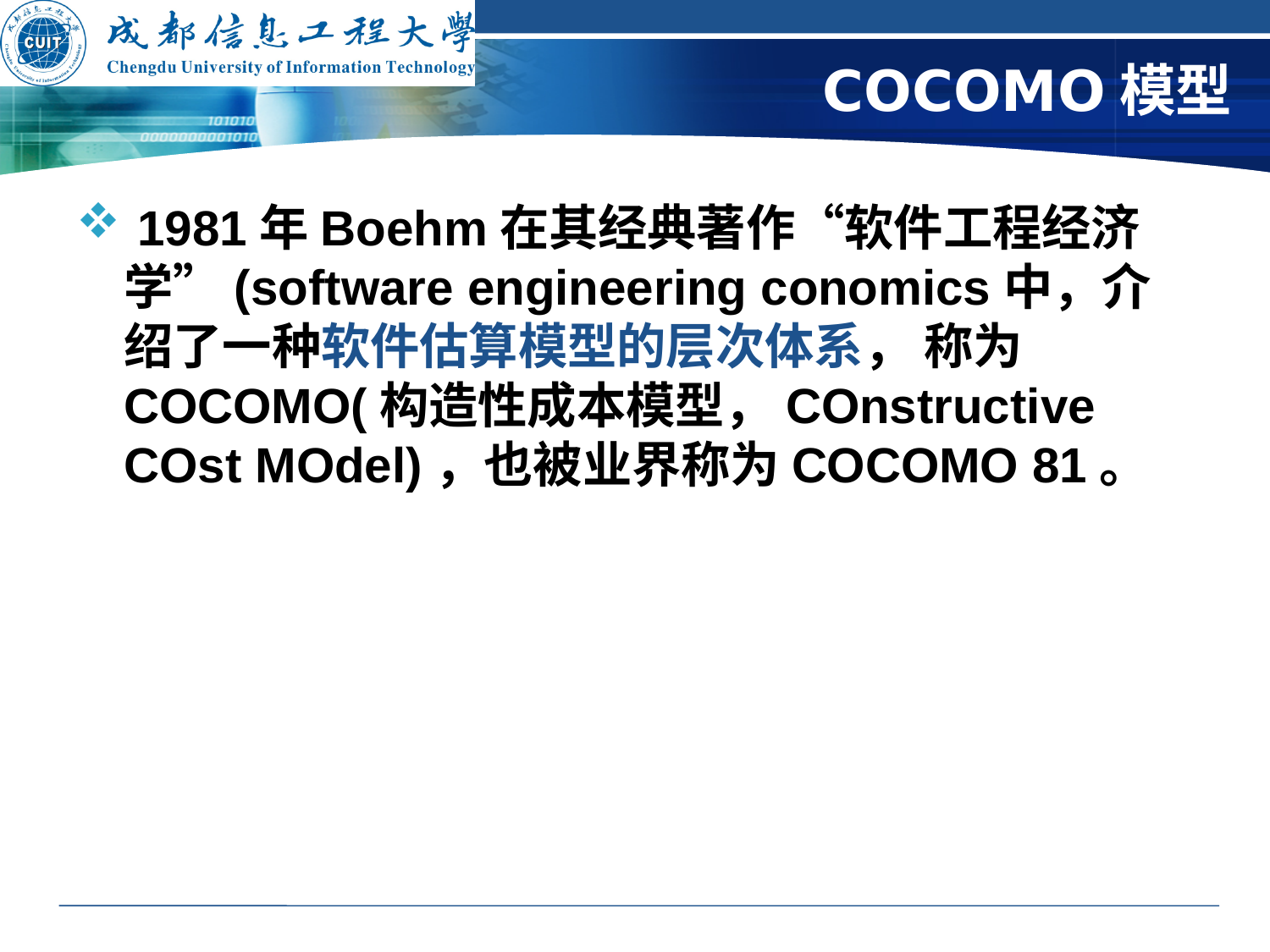

# COCOMO模型
 1981年Boehm在其经典著作“软件工程经济学”(software engineering conomics中，介绍了一种软件估算模型的层次体系， 称为COCOMO(构造性成本模型，COnstructive COst MOdel)，也被业界称为COCOMO 81。